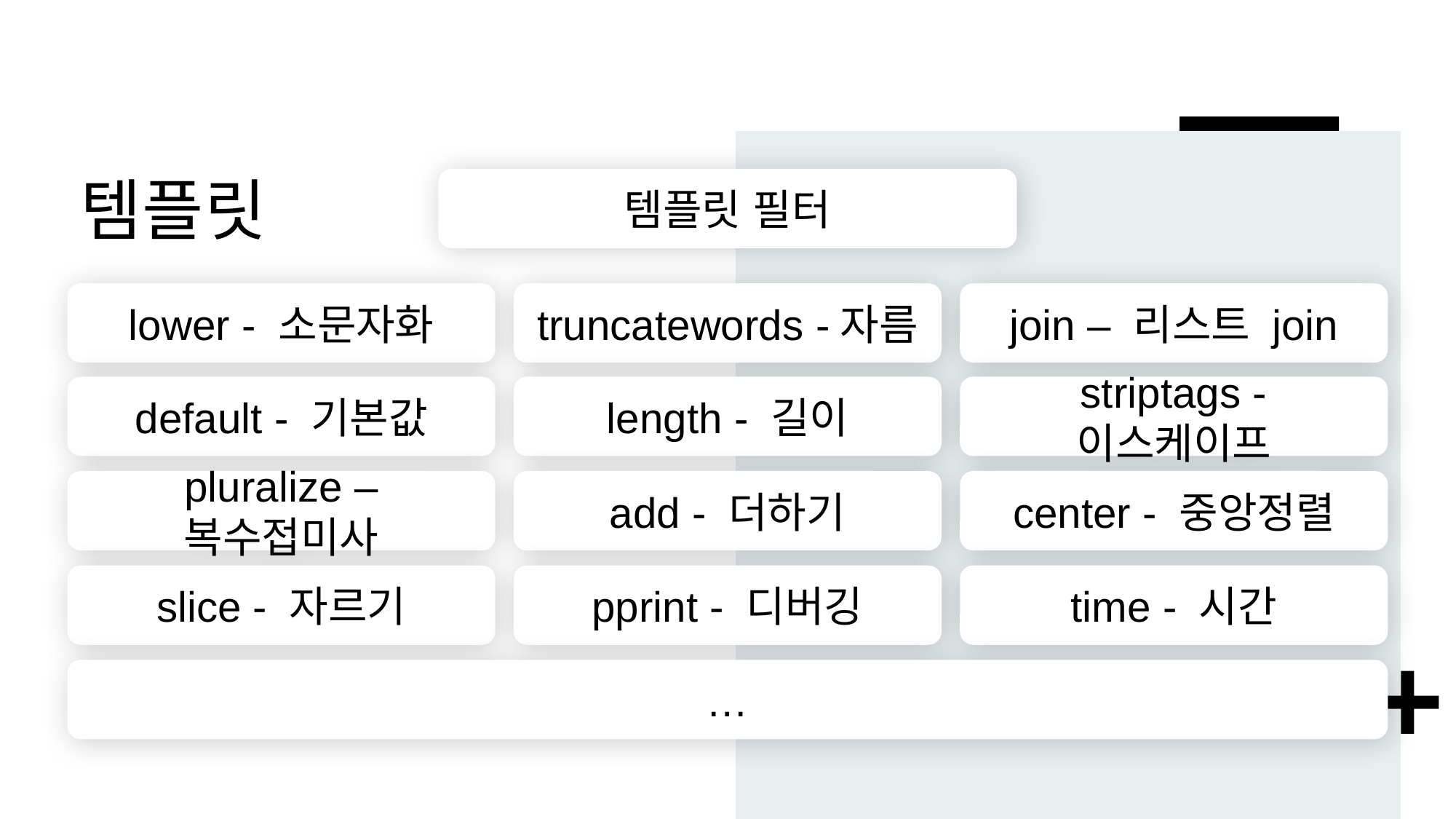

# 템플릿
템플릿 필터
lower - 소문자화
truncatewords -자름
join – 리스트 join
default - 기본값
length - 길이
striptags - 이스케이프
pluralize – 복수접미사
add - 더하기
center - 중앙정렬
slice - 자르기
pprint - 디버깅
time - 시간
…